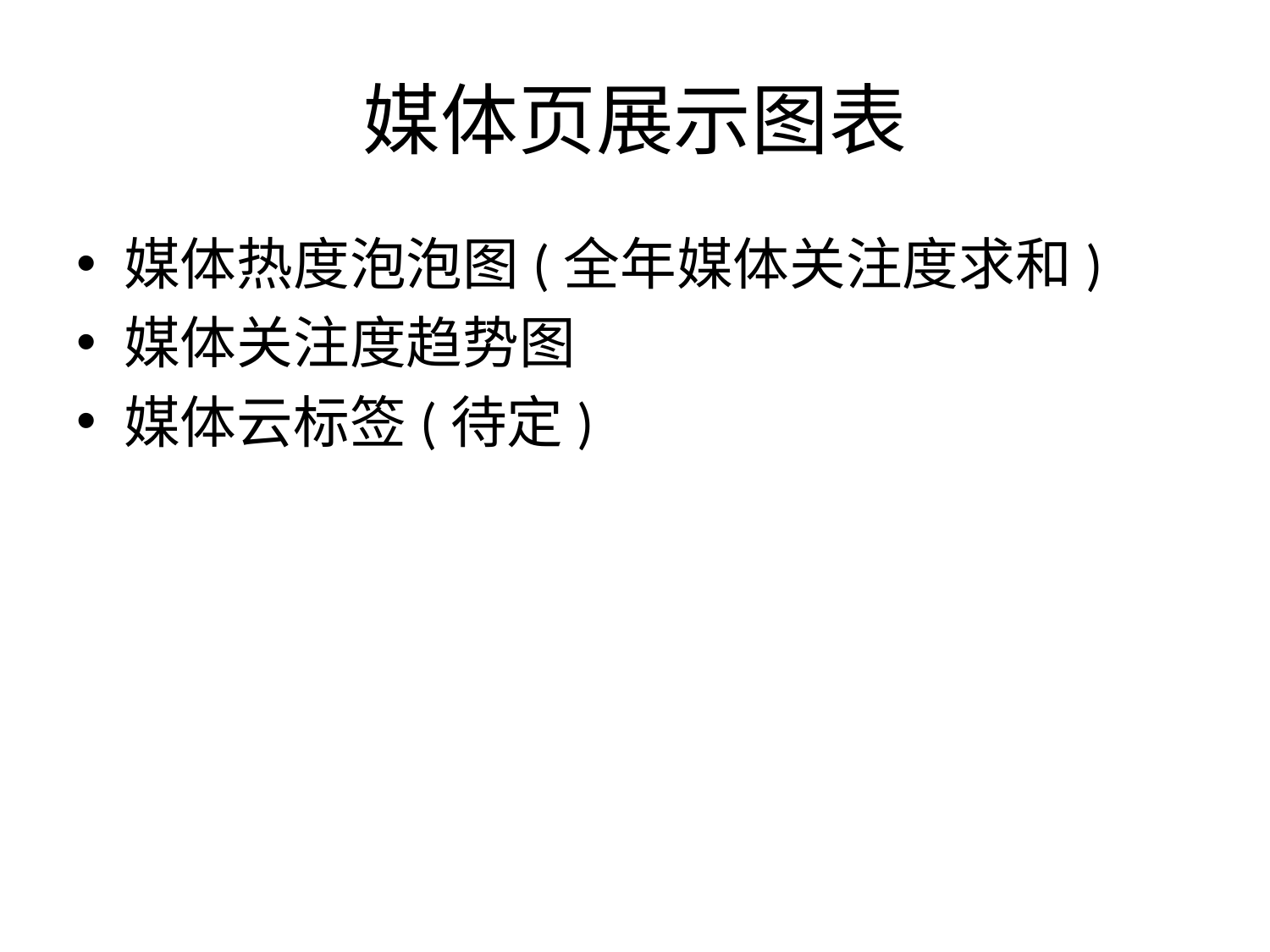

# 媒体页展示图表
媒体热度泡泡图(全年媒体关注度求和)
媒体关注度趋势图
媒体云标签(待定)